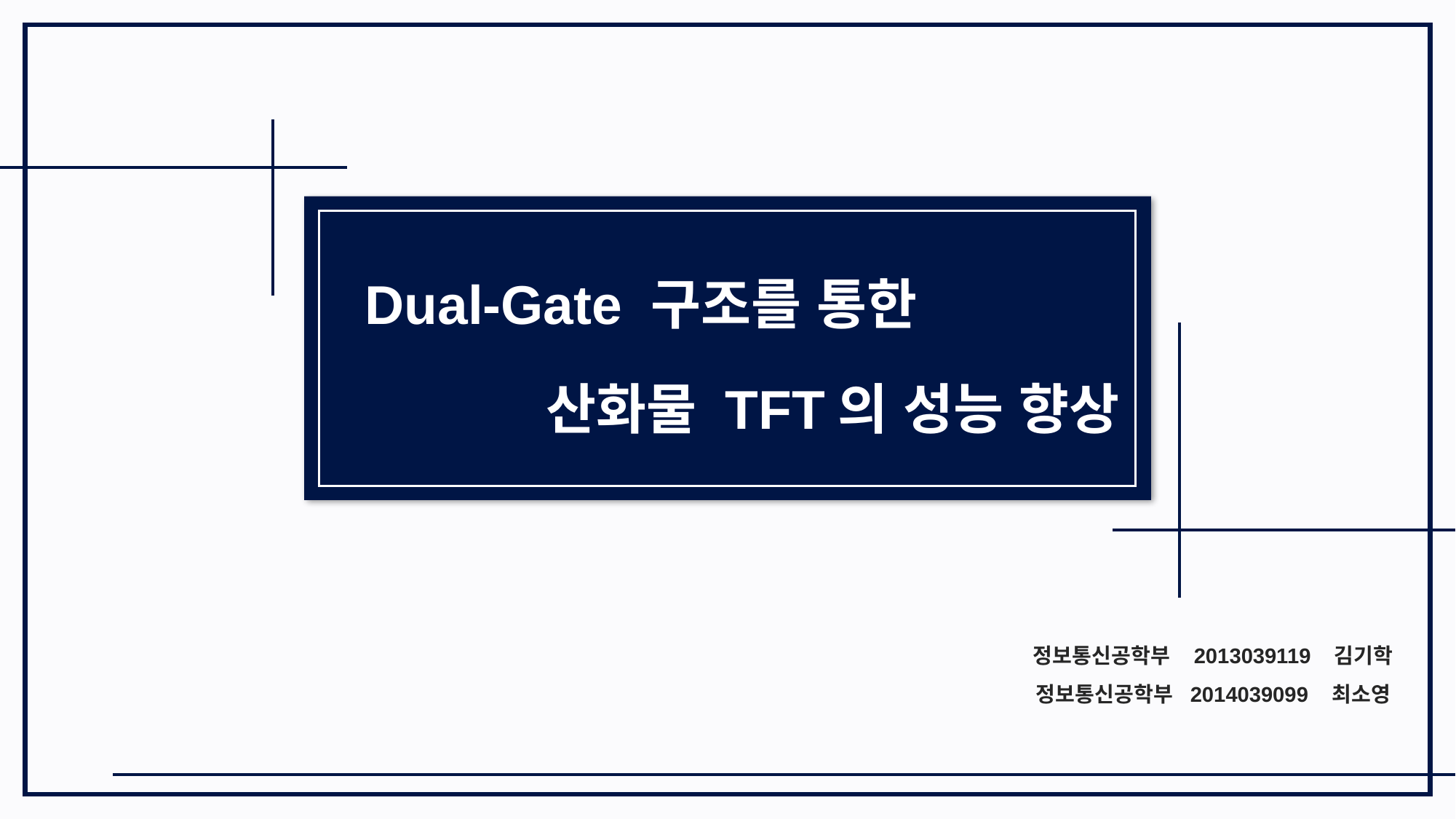

Dual-Gate 구조를 통한
            산화물 TFT의 성능 향상
정보통신공학부   2013039119   김기학
정보통신공학부  2014039099   최소영